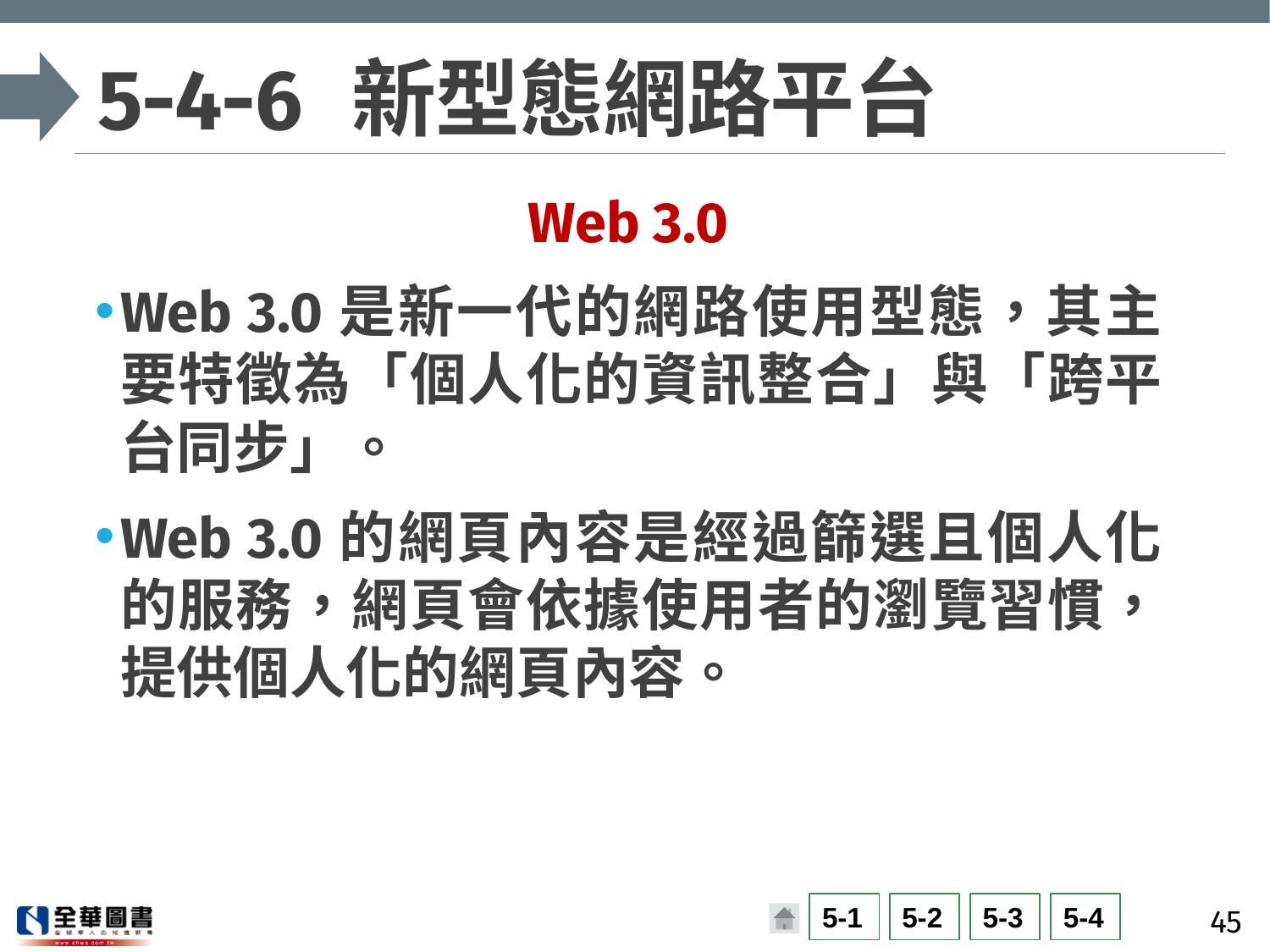

# 5-4-6	新型態網路平台
Web 3.0
Web 3.0是新一代的網路使用型態，其主要特徵為「個人化的資訊整合」與「跨平台同步」。
Web 3.0的網頁內容是經過篩選且個人化的服務，網頁會依據使用者的瀏覽習慣，提供個人化的網頁內容。
45